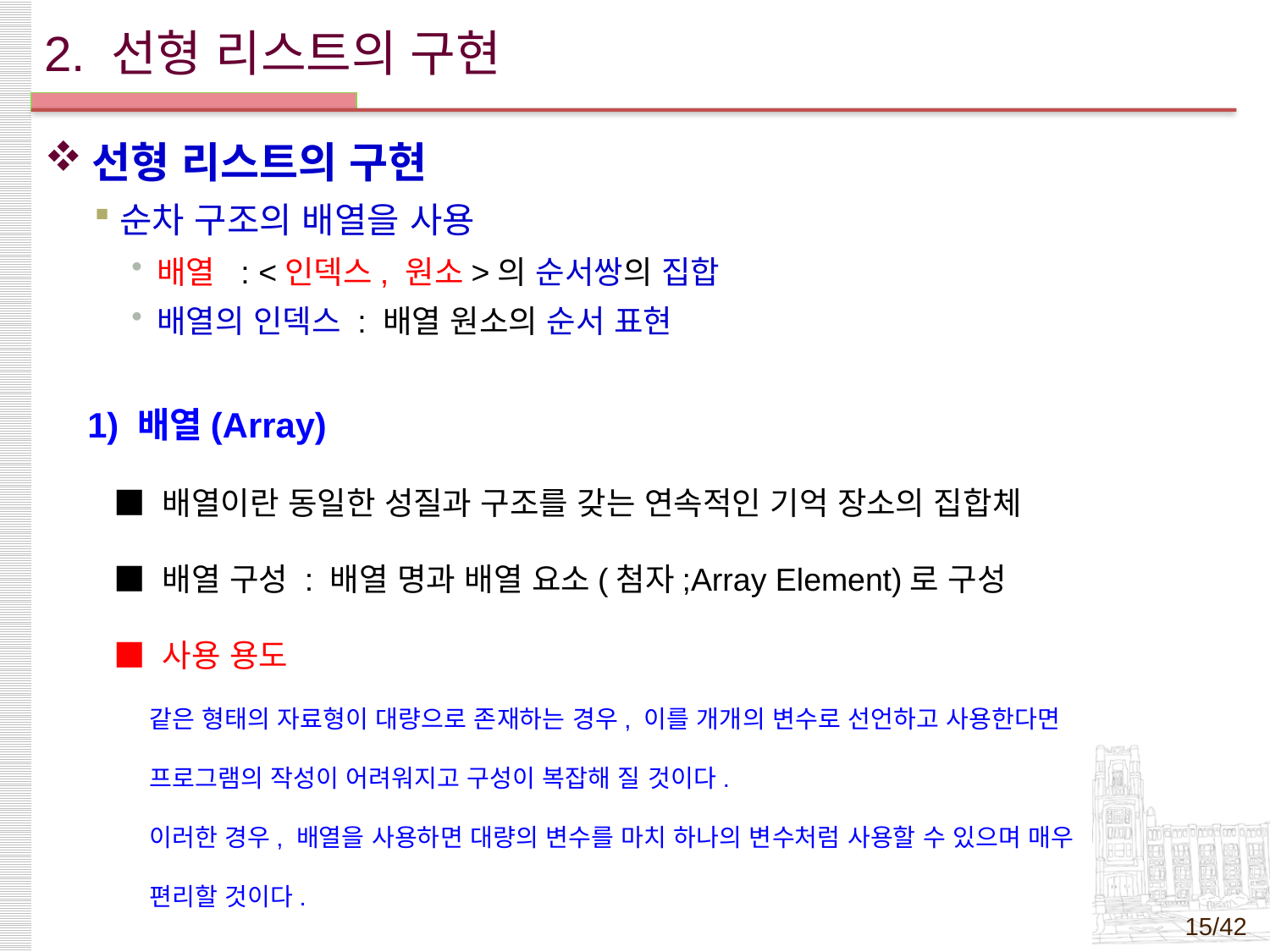

# 2. 선형 리스트의 구현
선형 리스트의 구현
순차 구조의 배열을 사용
배열  : <인덱스, 원소>의 순서쌍의 집합
배열의 인덱스 : 배열 원소의 순서 표현

1) 배열(Array)
   ■ 배열이란 동일한 성질과 구조를 갖는 연속적인 기억 장소의 집합체
   ■ 배열 구성 : 배열 명과 배열 요소(첨자;Array Element)로 구성
   ■ 사용 용도
        같은 형태의 자료형이 대량으로 존재하는 경우, 이를 개개의 변수로 선언하고 사용한다면
        프로그램의 작성이 어려워지고 구성이 복잡해 질 것이다.
        이러한 경우, 배열을 사용하면 대량의 변수를 마치 하나의 변수처럼 사용할 수 있으며 매우
        편리할 것이다.